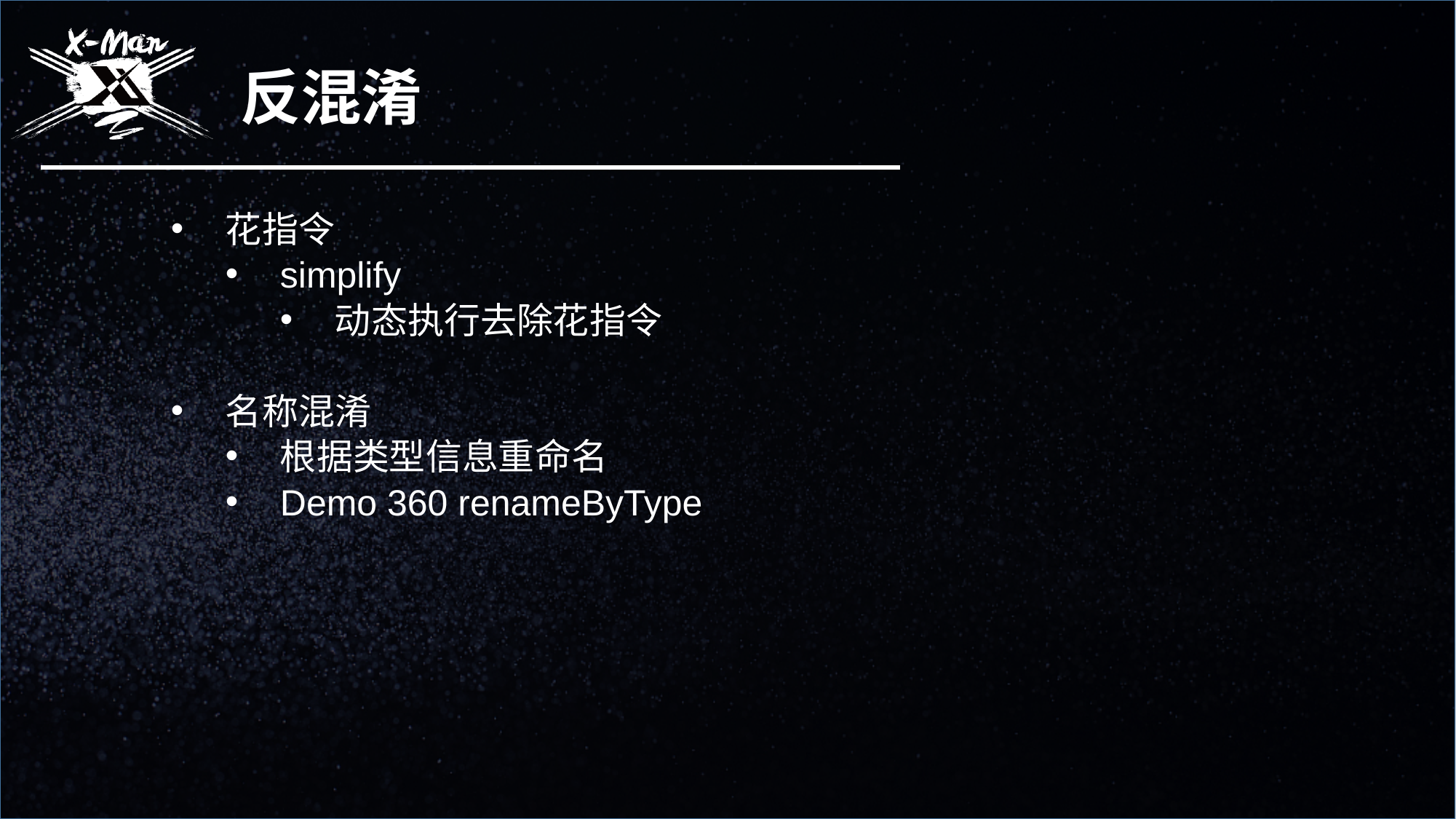

反混淆
花指令
simplify
动态执行去除花指令

名称混淆
根据类型信息重命名
Demo 360 renameByType